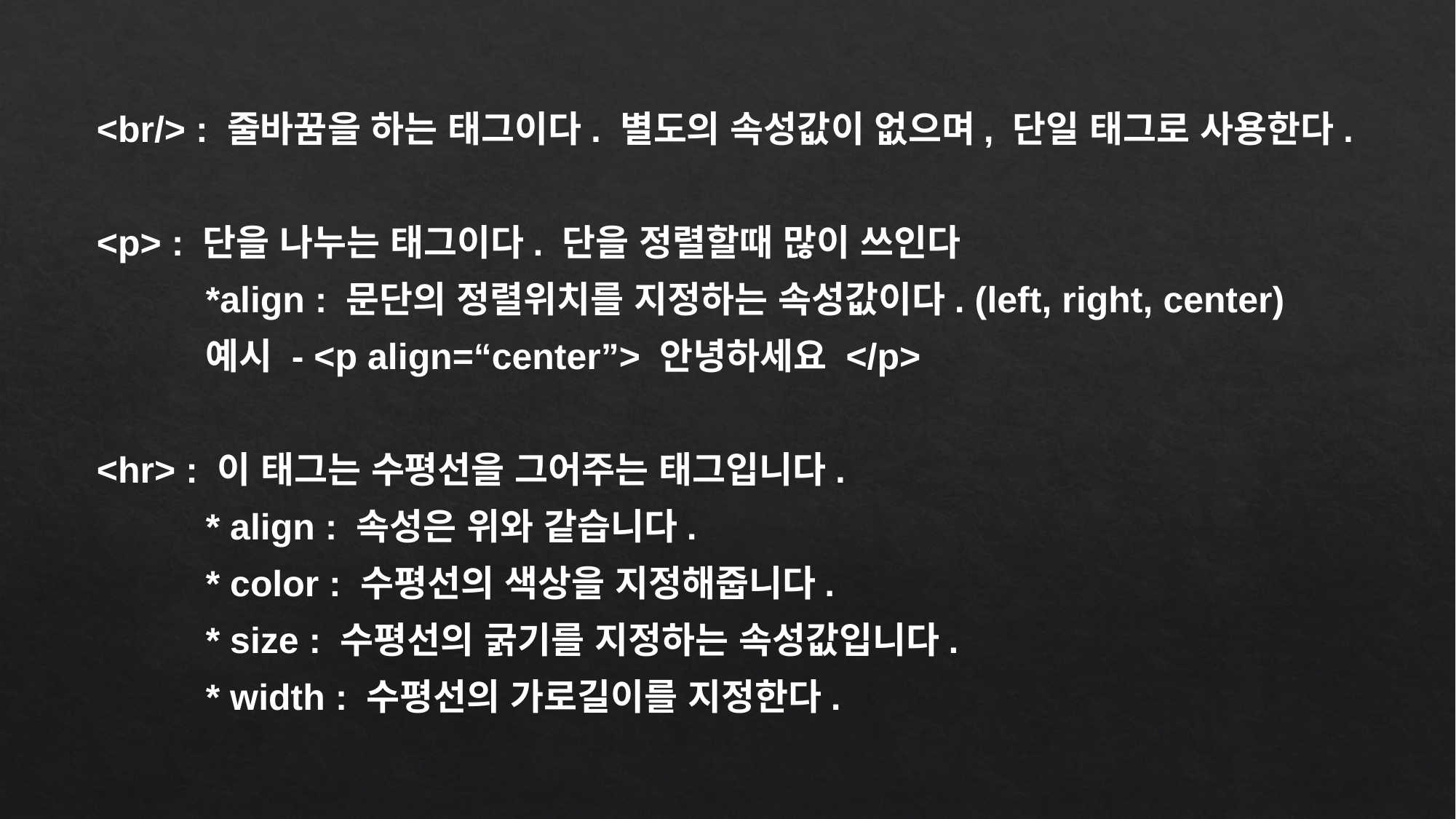

<br/> : 줄바꿈을 하는 태그이다. 별도의 속성값이 없으며, 단일 태그로 사용한다.

<p> : 단을 나누는 태그이다. 단을 정렬할때 많이 쓰인다
	*align : 문단의 정렬위치를 지정하는 속성값이다. (left, right, center)
	예시 - <p align=“center”> 안녕하세요 </p>

<hr> : 이 태그는 수평선을 그어주는 태그입니다.
	* align : 속성은 위와 같습니다.
	* color : 수평선의 색상을 지정해줍니다.
	* size : 수평선의 굵기를 지정하는 속성값입니다.
	* width : 수평선의 가로길이를 지정한다.